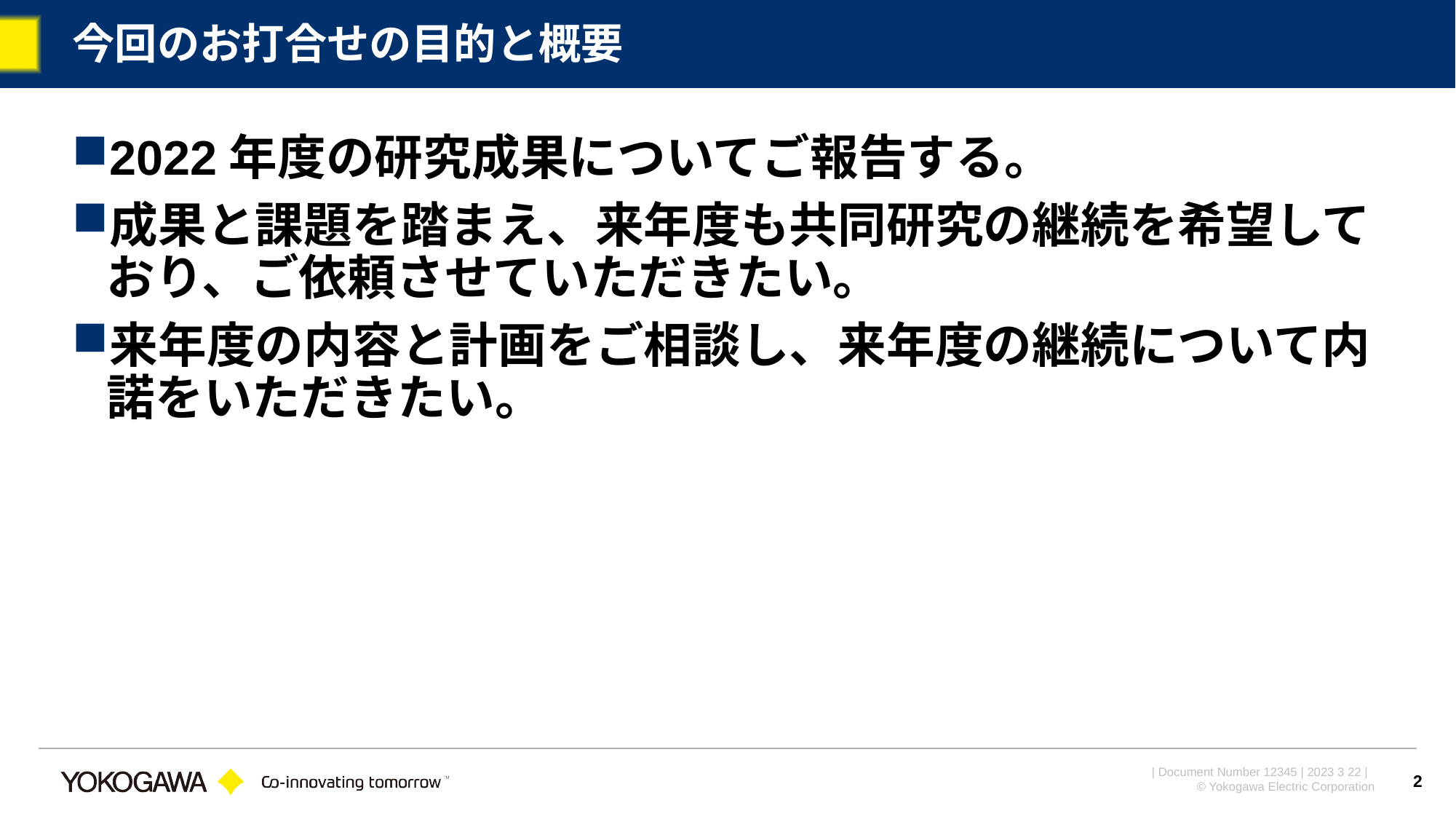

# 今回のお打合せの目的と概要
2022年度の研究成果についてご報告する。
成果と課題を踏まえ、来年度も共同研究の継続を希望しており、ご依頼させていただきたい。
来年度の内容と計画をご相談し、来年度の継続について内諾をいただきたい。
2